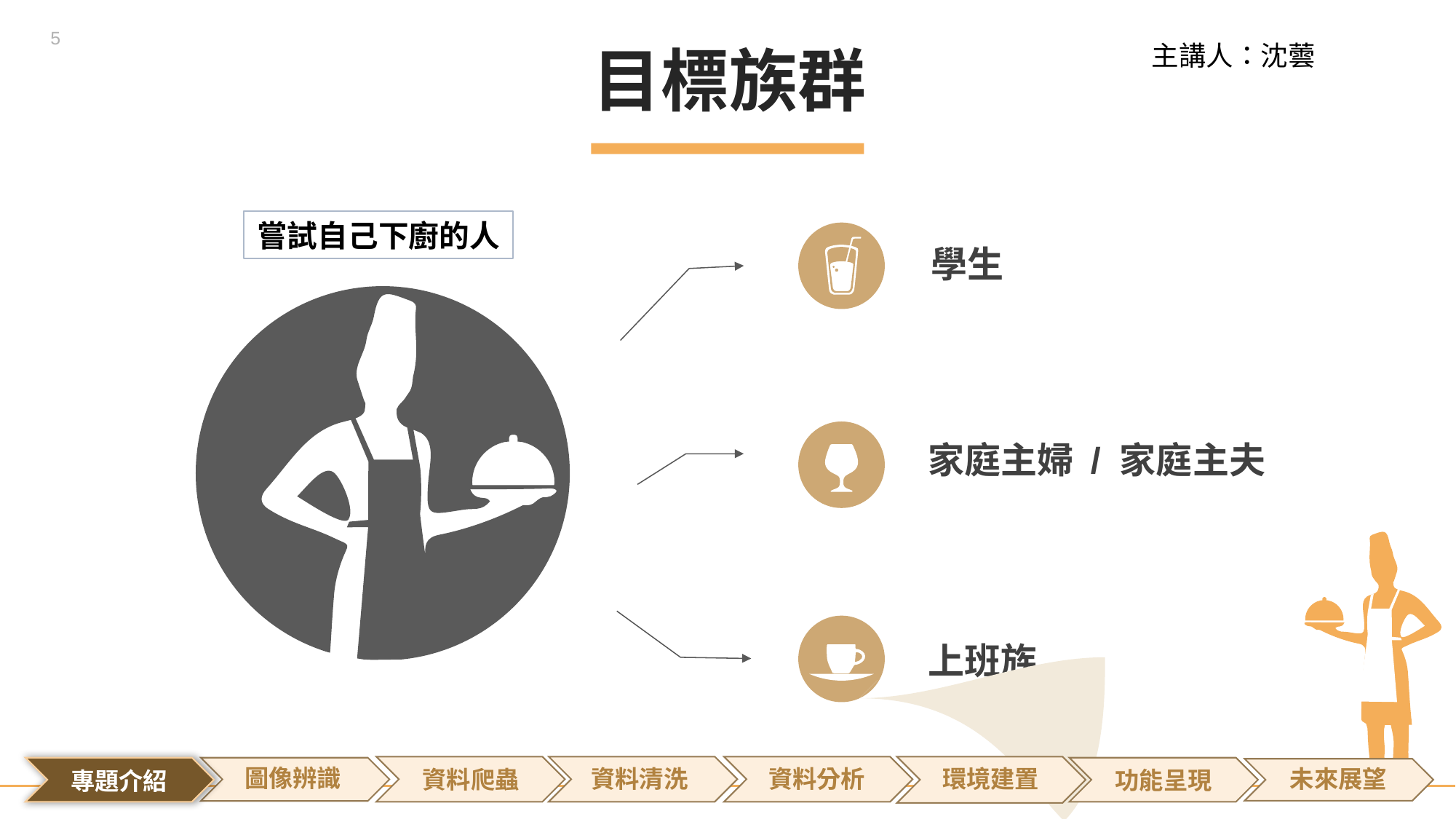

5
主講人：沈蕓
目標族群
嘗試自己下廚的人

學生

家庭主婦 / 家庭主夫

上班族

專題介紹
圖像辨識

環境建置
資料清洗
資料分析

未來展望
資料爬蟲
功能呈現